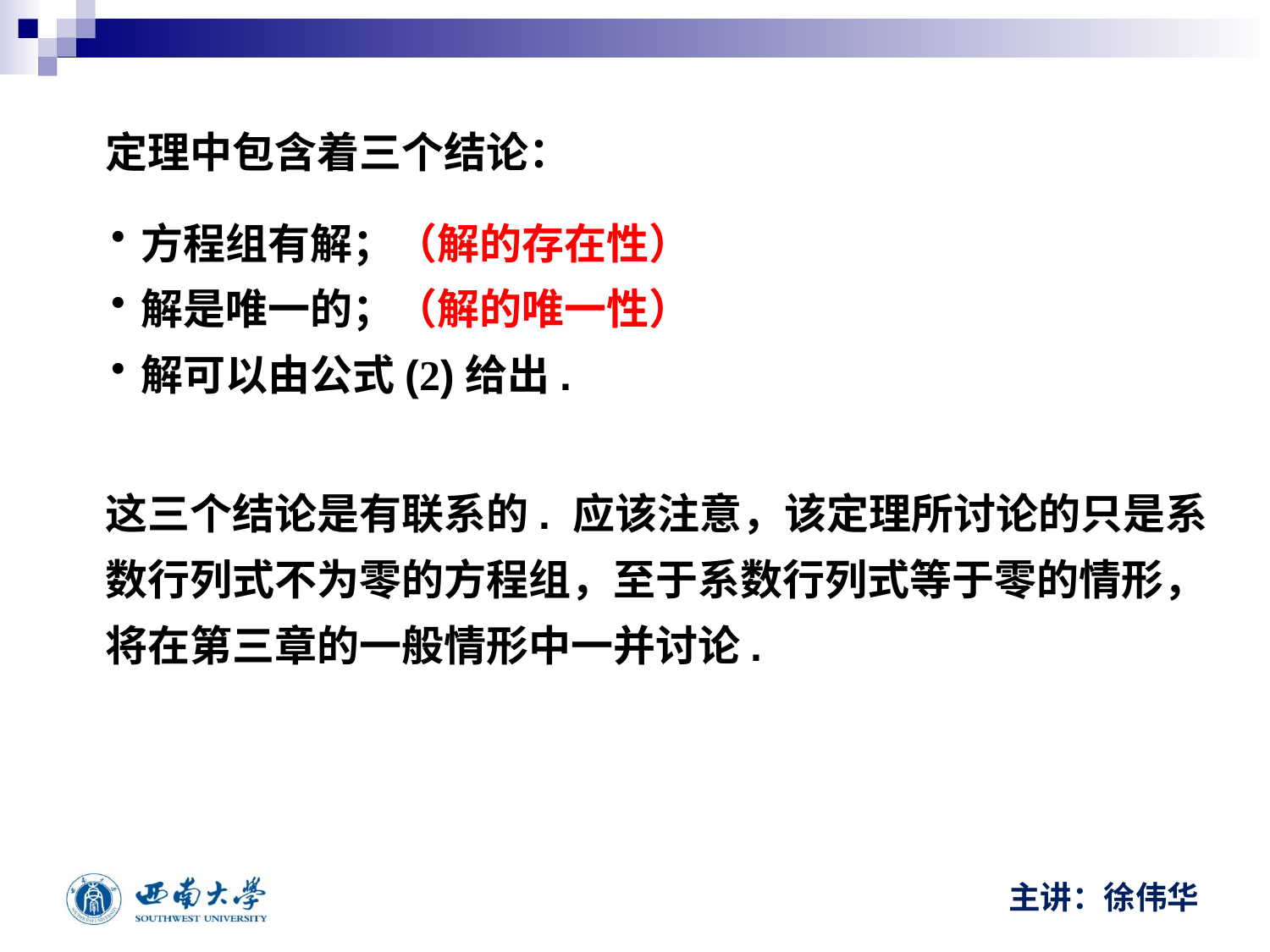

定理中包含着三个结论：
方程组有解；（解的存在性）
解是唯一的；（解的唯一性）
解可以由公式(2)给出.
这三个结论是有联系的. 应该注意，该定理所讨论的只是系数行列式不为零的方程组，至于系数行列式等于零的情形，将在第三章的一般情形中一并讨论.